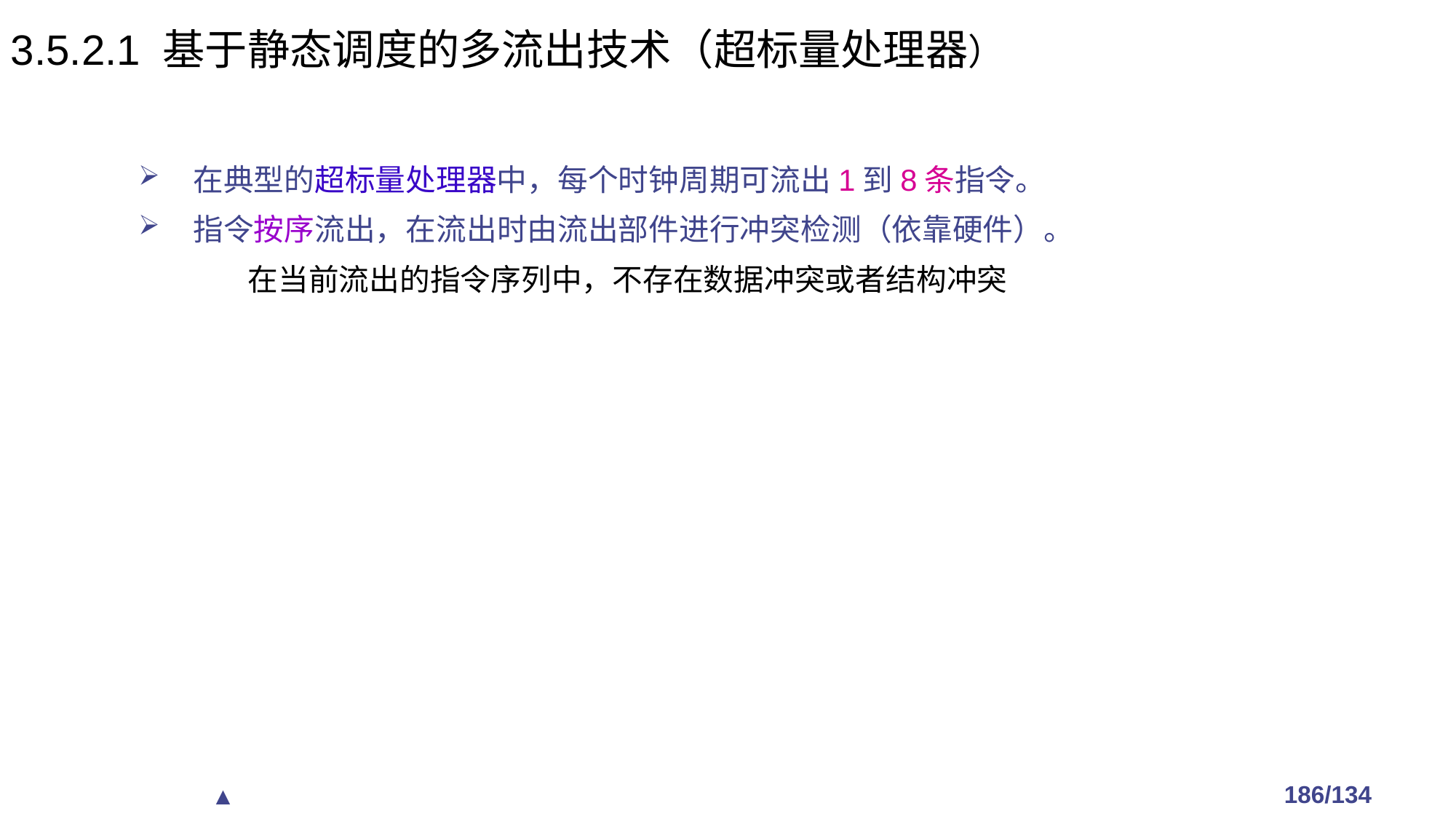

3.5.2.1 基于静态调度的多流出技术（超标量处理器）
在典型的超标量处理器中，每个时钟周期可流出1到8条指令。
指令按序流出，在流出时由流出部件进行冲突检测（依靠硬件）。
    在当前流出的指令序列中，不存在数据冲突或者结构冲突